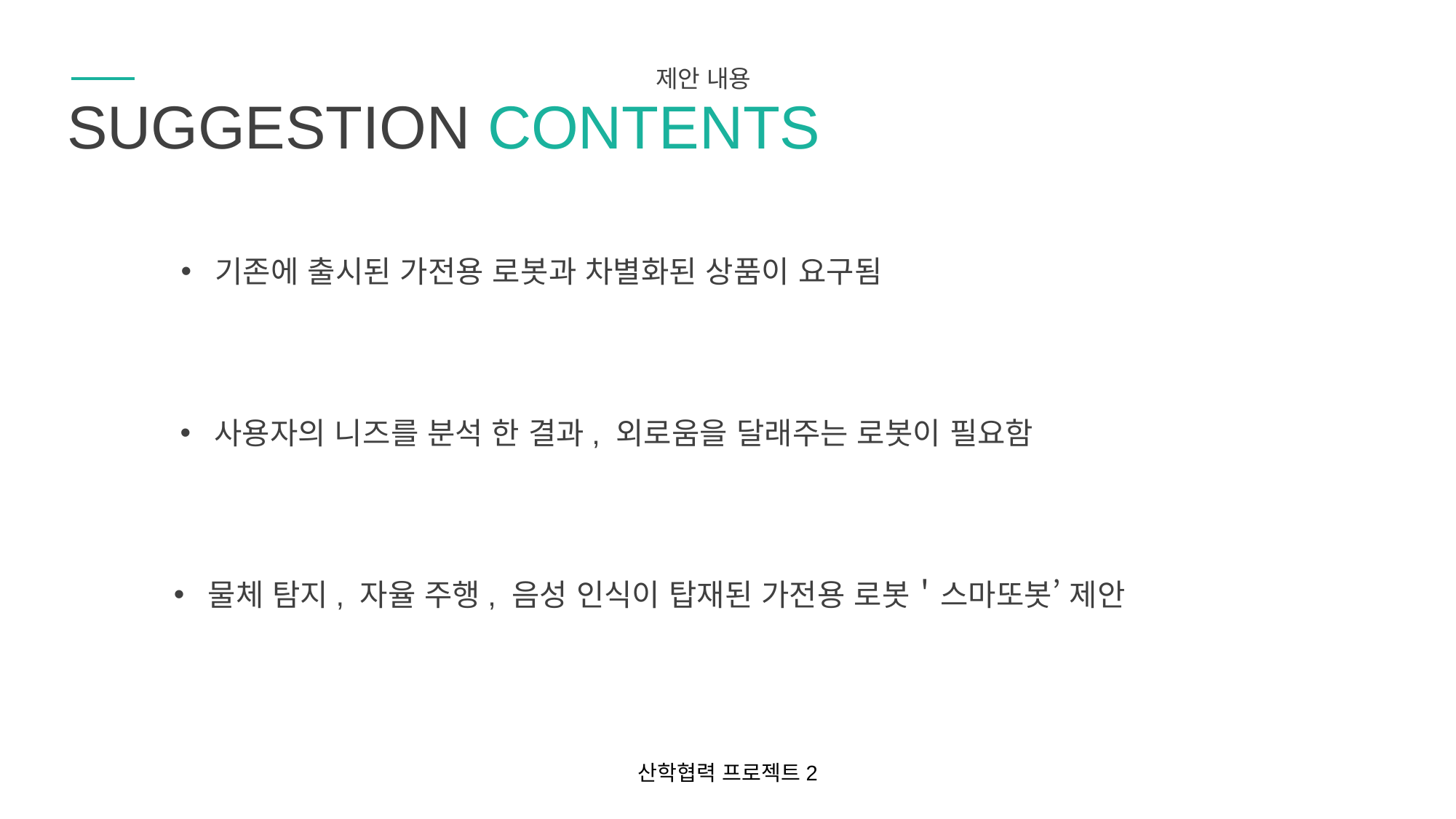

제안 내용
SUGGESTION CONTENTS
기존에 출시된 가전용 로봇과 차별화된 상품이 요구됨
사용자의 니즈를 분석 한 결과, 외로움을 달래주는 로봇이 필요함
물체 탐지, 자율 주행, 음성 인식이 탑재된 가전용 로봇＇스마또봇’ 제안
산학협력 프로젝트2